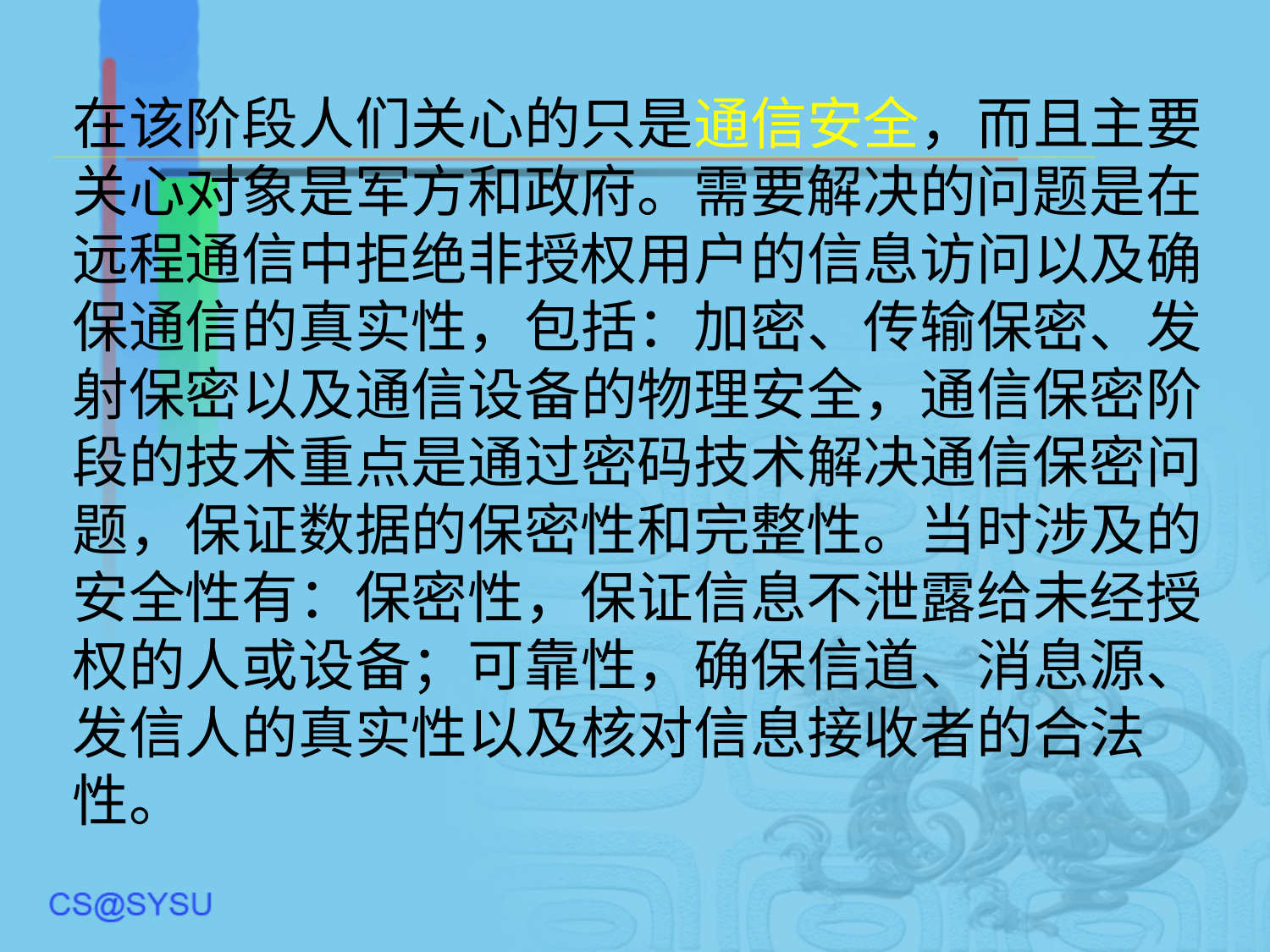

在该阶段人们关心的只是通信安全，而且主要关心对象是军方和政府。需要解决的问题是在远程通信中拒绝非授权用户的信息访问以及确保通信的真实性，包括：加密、传输保密、发射保密以及通信设备的物理安全，通信保密阶段的技术重点是通过密码技术解决通信保密问题，保证数据的保密性和完整性。当时涉及的安全性有：保密性，保证信息不泄露给未经授权的人或设备；可靠性，确保信道、消息源、发信人的真实性以及核对信息接收者的合法性。